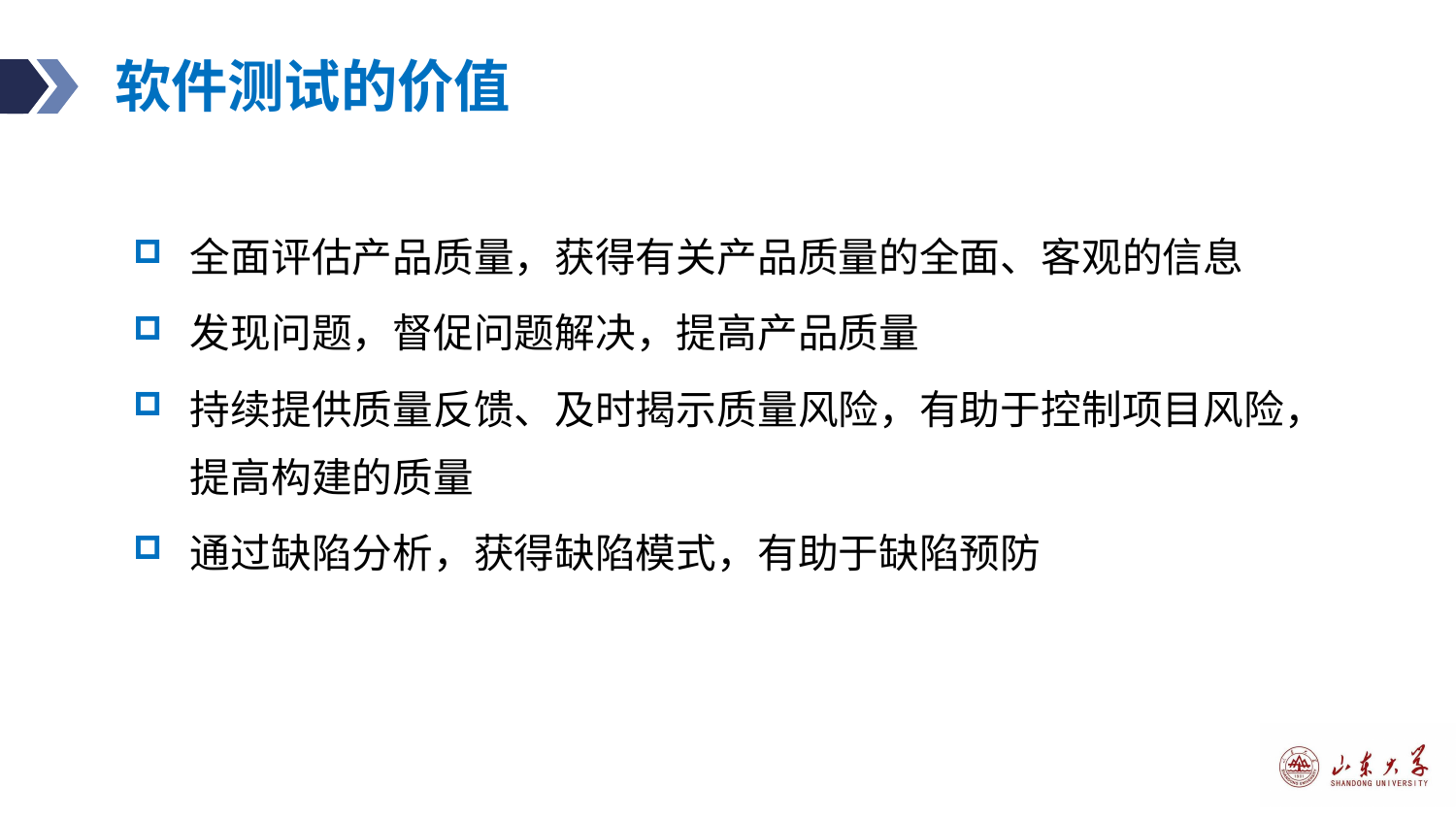

# 软件测试的价值
全面评估产品质量，获得有关产品质量的全面、客观的信息
发现问题，督促问题解决，提高产品质量
持续提供质量反馈、及时揭示质量风险，有助于控制项目风险，提高构建的质量
通过缺陷分析，获得缺陷模式，有助于缺陷预防